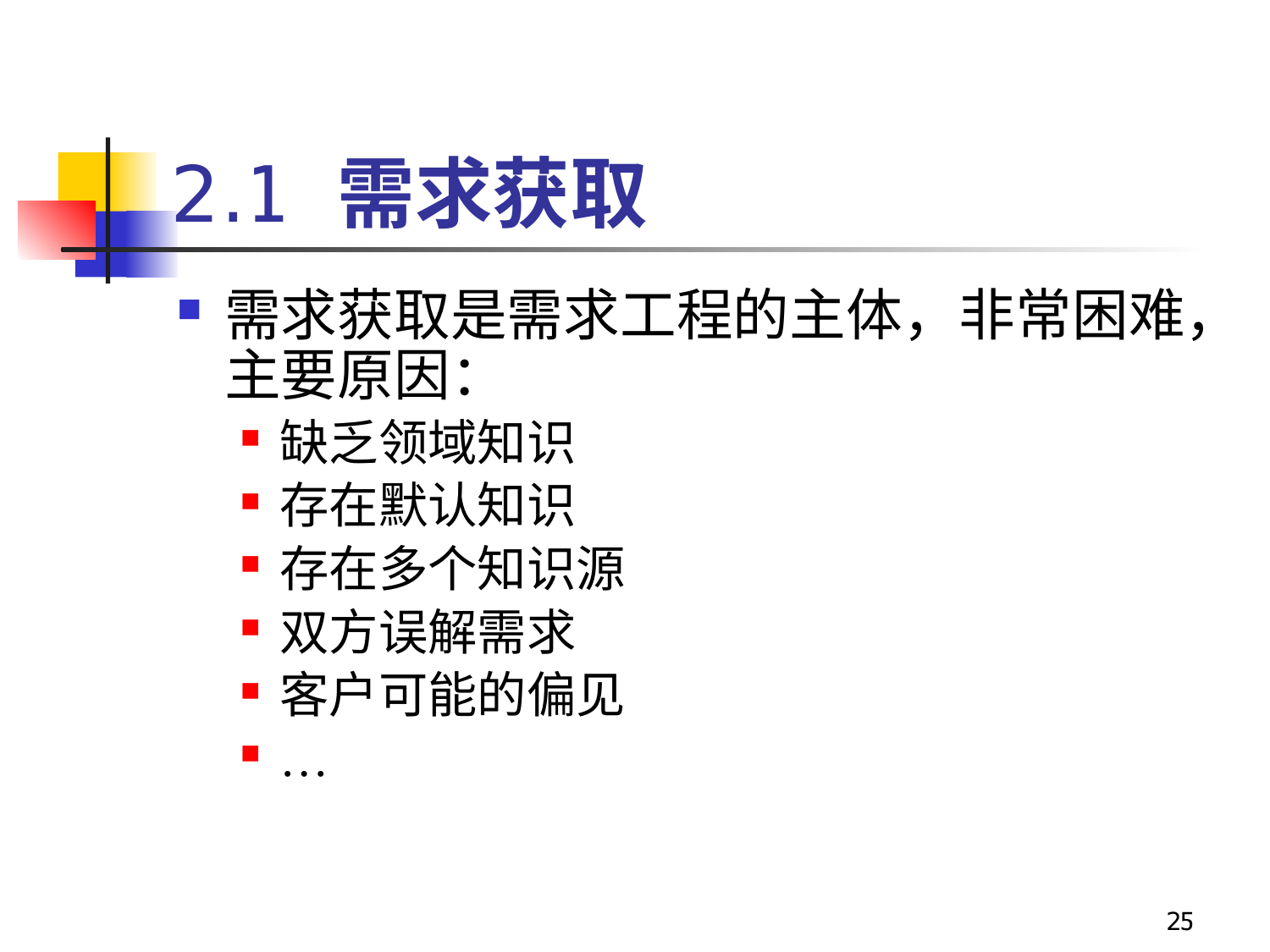

# 2.1 需求获取
需求获取是需求工程的主体，非常困难，主要原因：
缺乏领域知识
存在默认知识
存在多个知识源
双方误解需求
客户可能的偏见
…

25